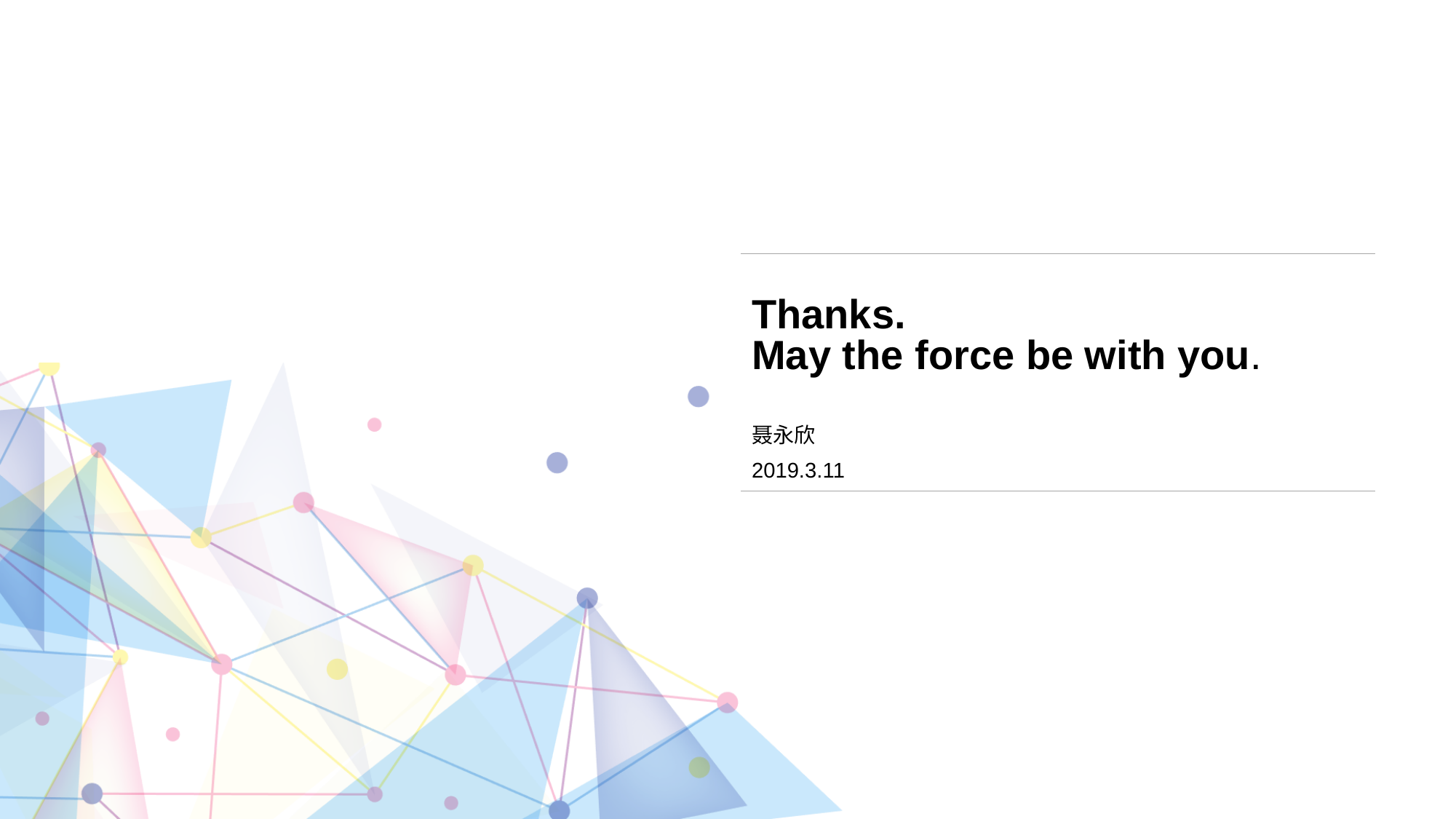

# Thanks. May the force be with you.
聂永欣
2019.3.11